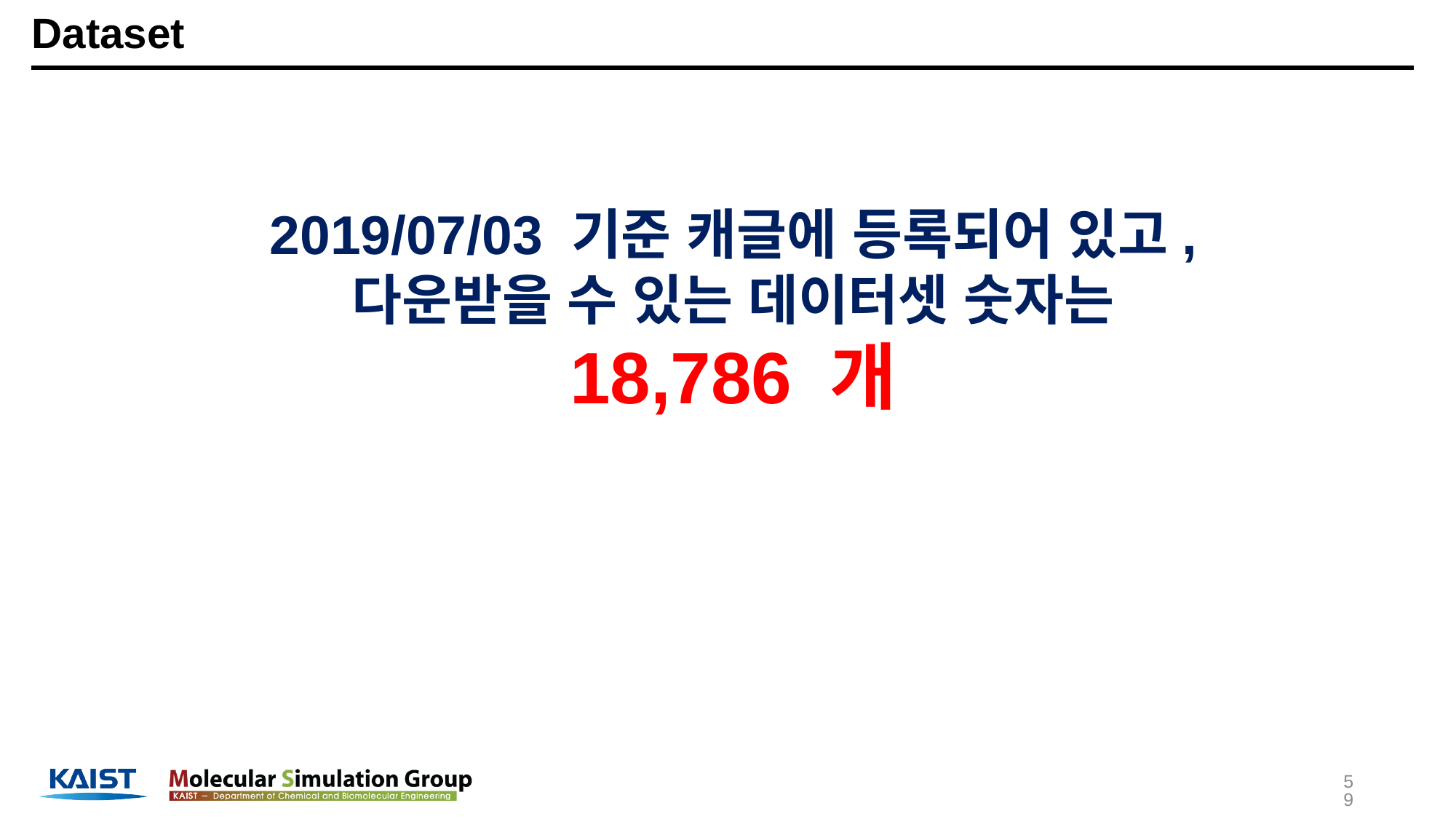

# Dataset

2019/07/03 기준 캐글에 등록되어 있고, 다운받을 수 있는 데이터셋 숫자는
18,786 개
59